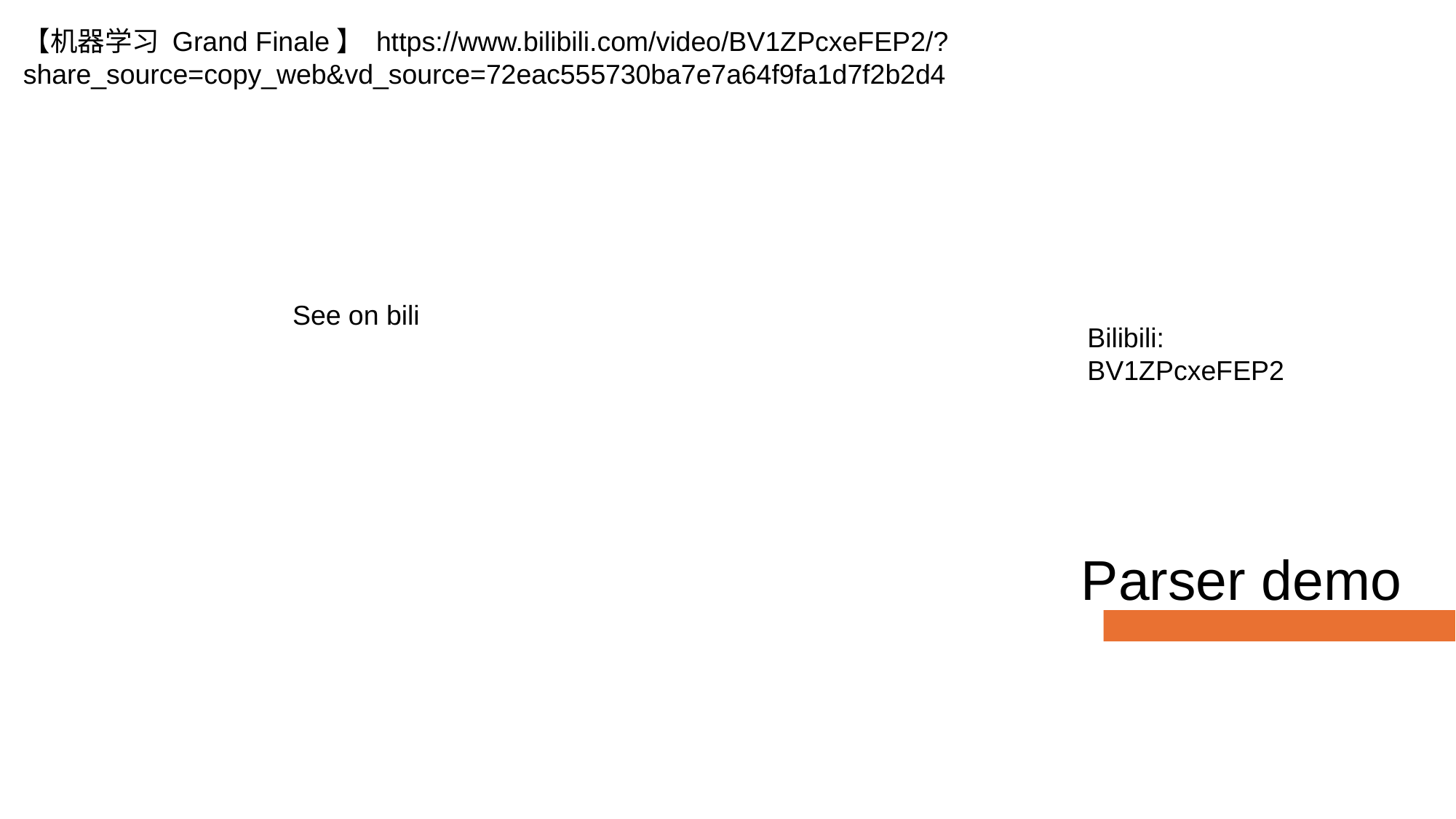

【机器学习 Grand Finale】 https://www.bilibili.com/video/BV1ZPcxeFEP2/?share_source=copy_web&vd_source=72eac555730ba7e7a64f9fa1d7f2b2d4
See on bili
Bilibili:
BV1ZPcxeFEP2
# Parser demo